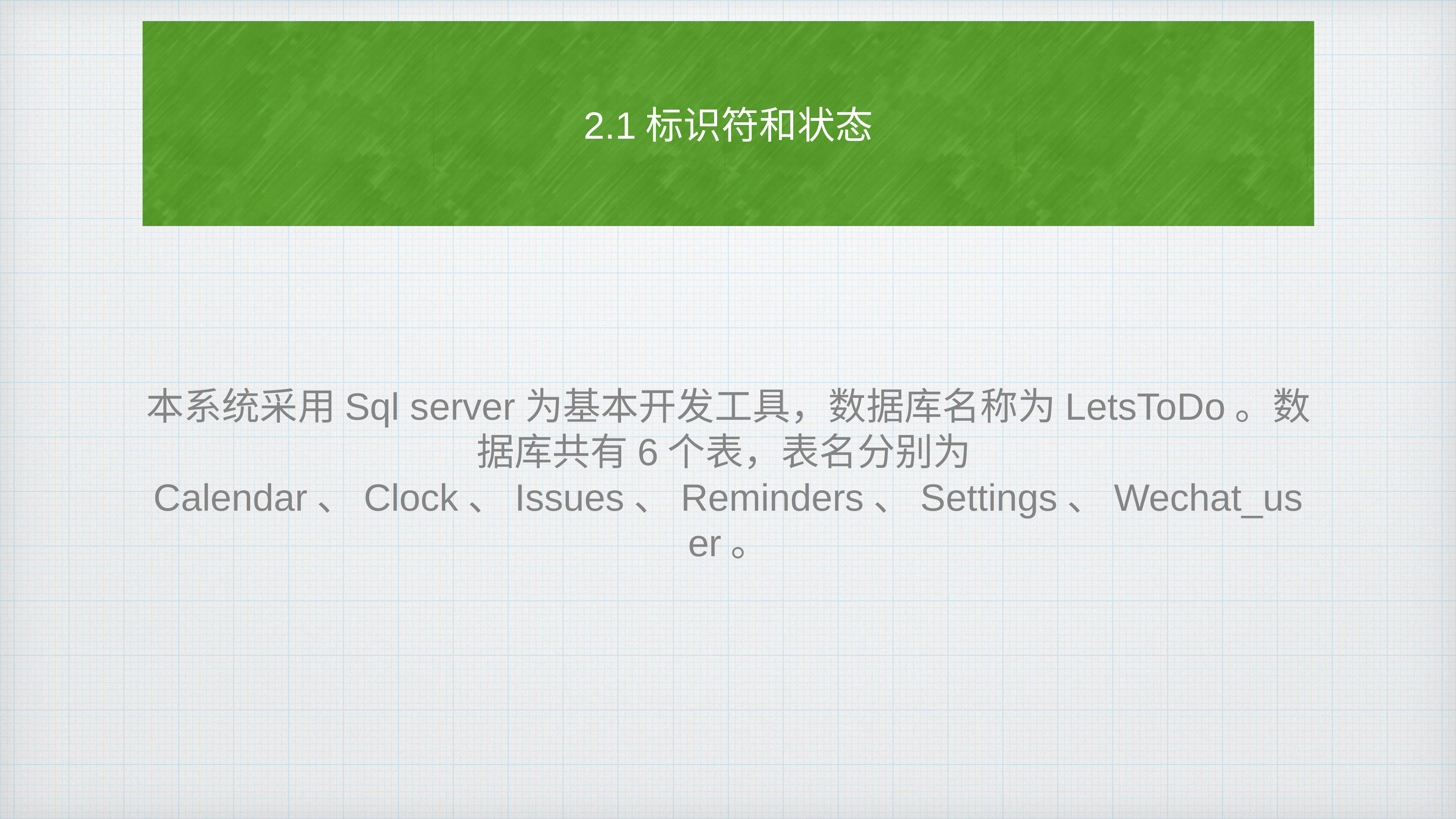

# 2.1标识符和状态
本系统采用Sql server为基本开发工具，数据库名称为LetsToDo。数据库共有6个表，表名分别为Calendar、Clock、Issues、Reminders、Settings、Wechat_user。